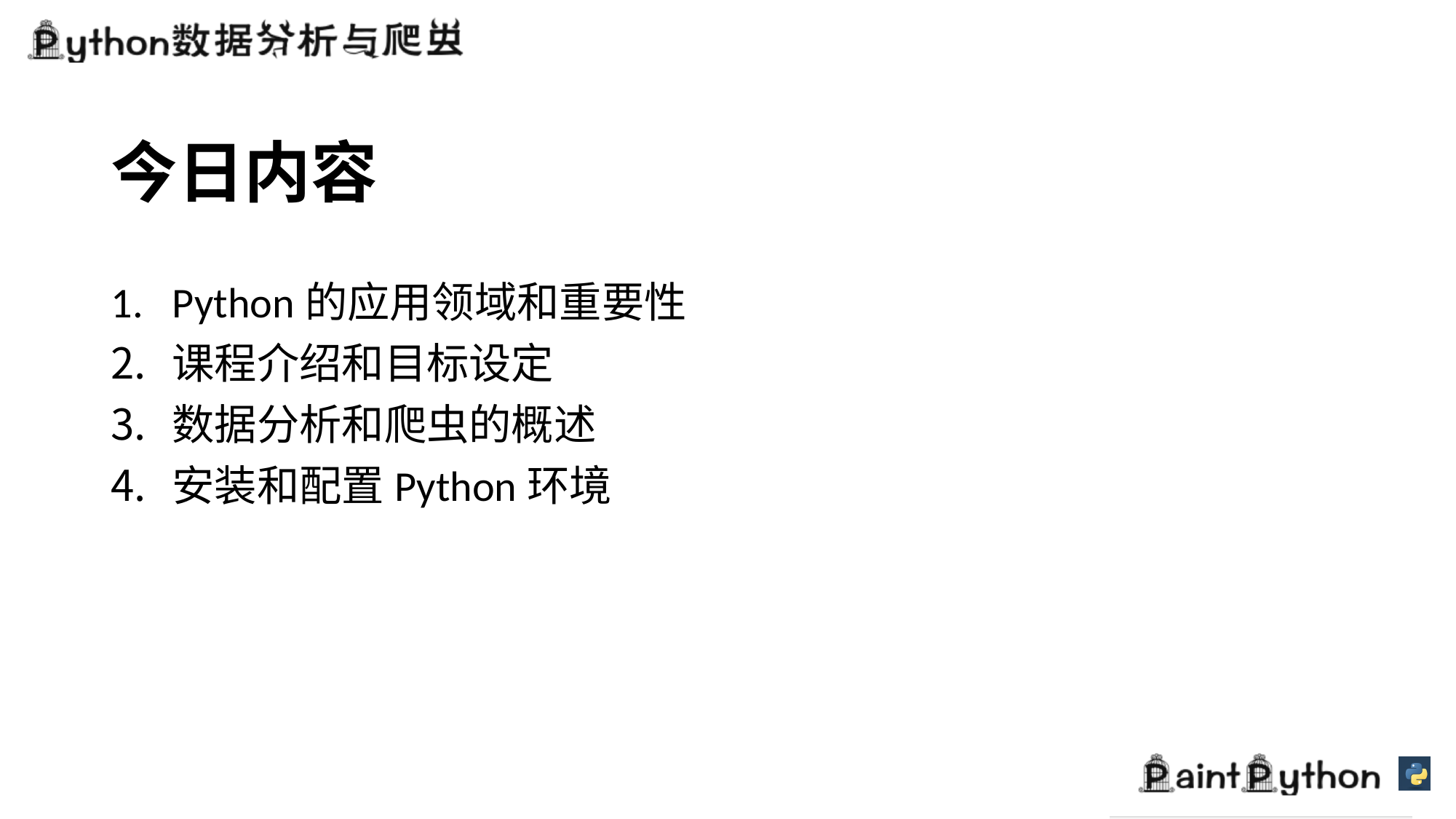

# 今日内容
Python的应用领域和重要性
课程介绍和目标设定
数据分析和爬虫的概述
安装和配置Python环境